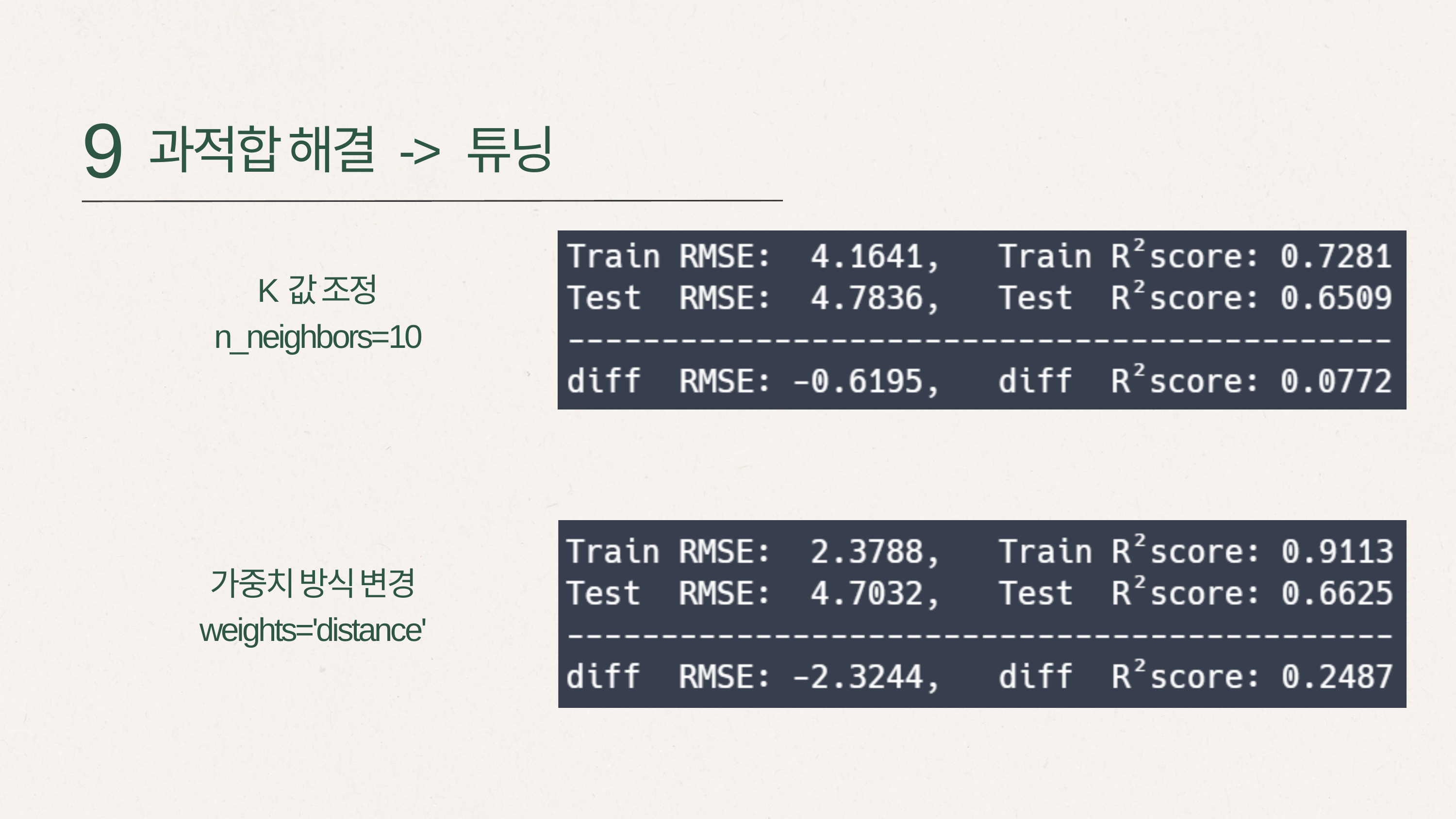

9
과적합 해결 -> 튜닝

K값 조정
n_neighbors=10

가중치 방식 변경
weights='distance'